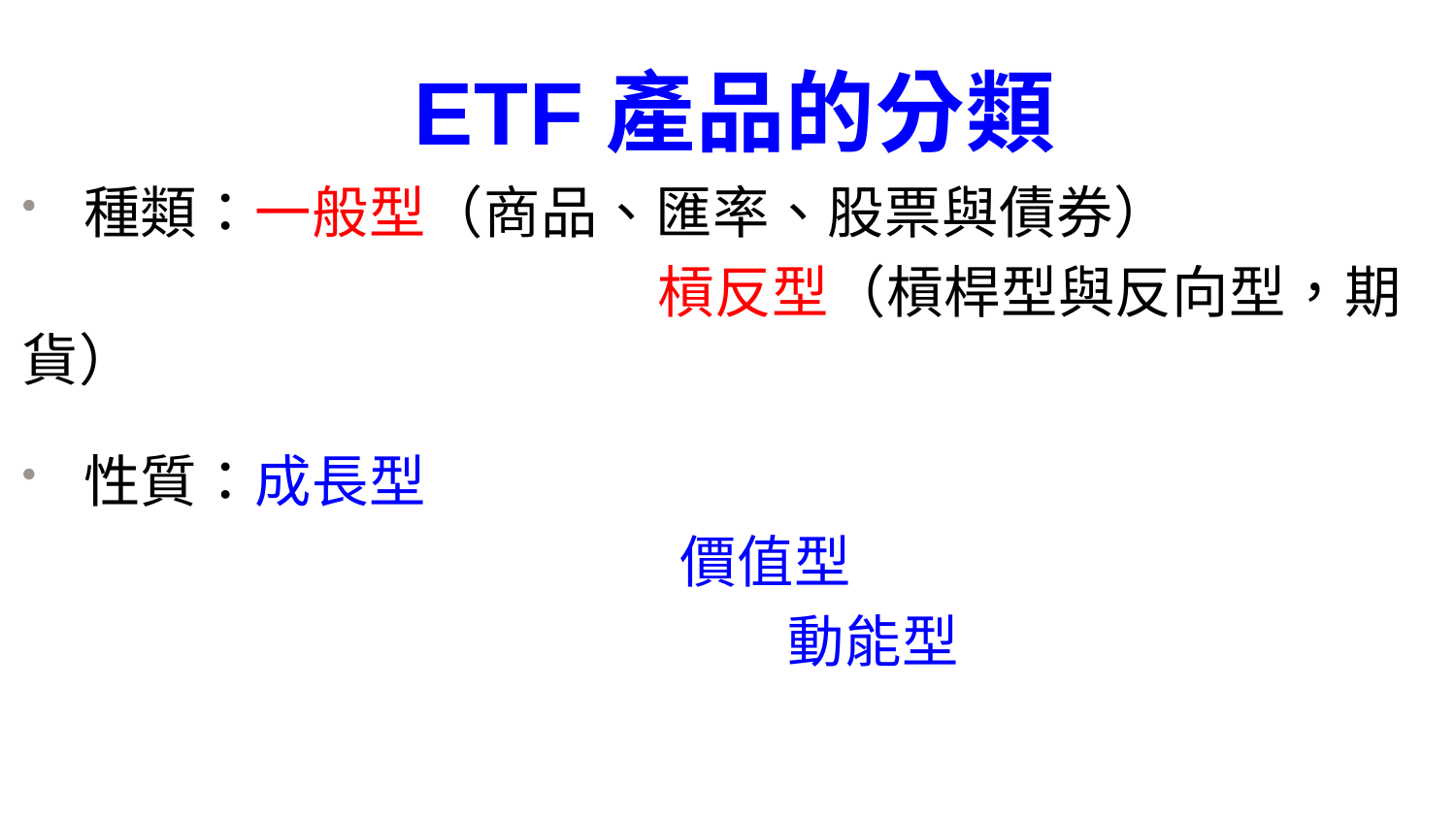

ETF產品的分類
種類：一般型（商品、匯率、股票與債券）
				   槓反型（槓桿型與反向型，期貨）

性質：成長型
				價值型
					動能型